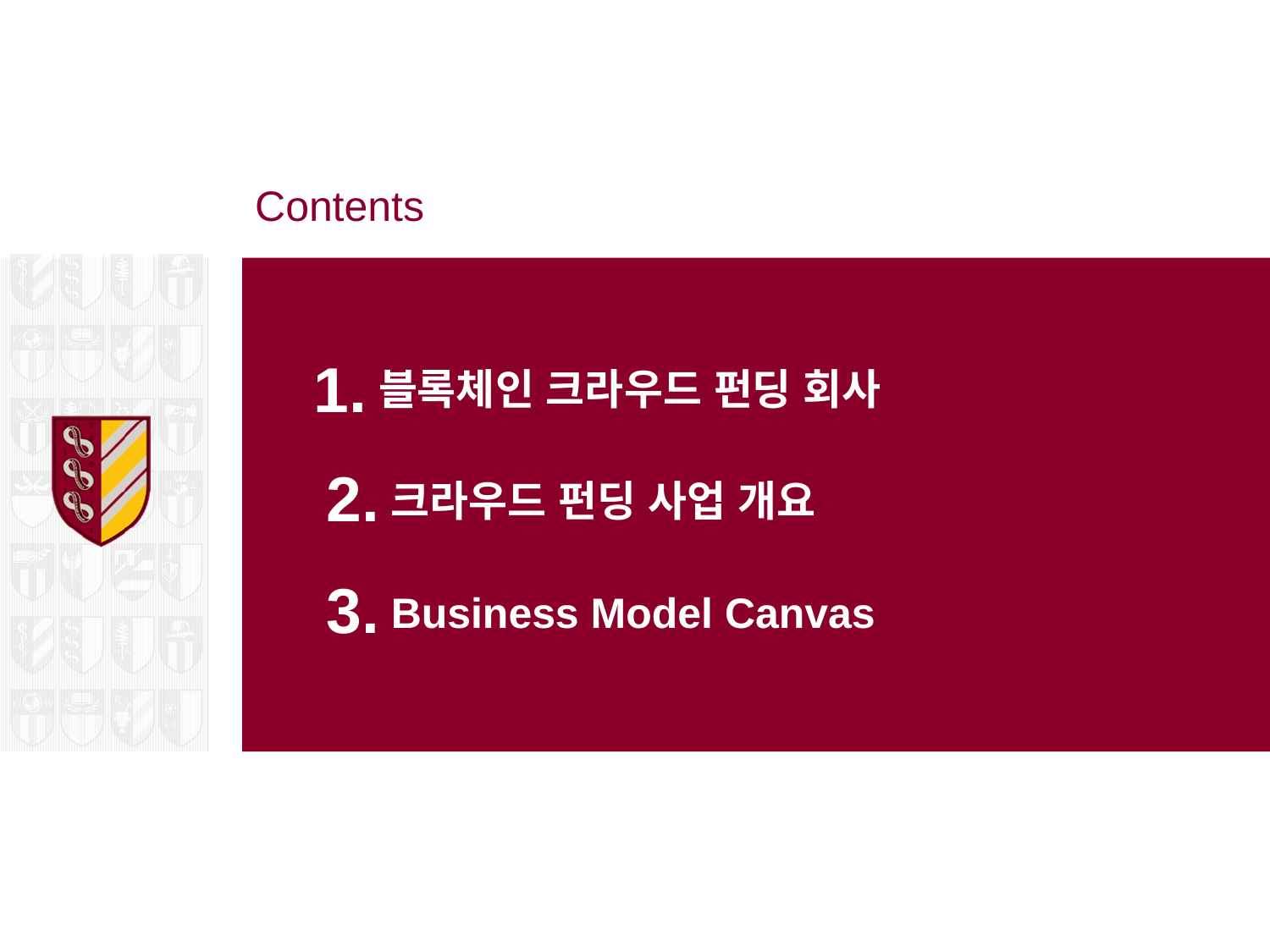

# Contents
1.
블록체인 크라우드 펀딩 회사
2.
크라우드 펀딩 사업 개요
3.
Business Model Canvas